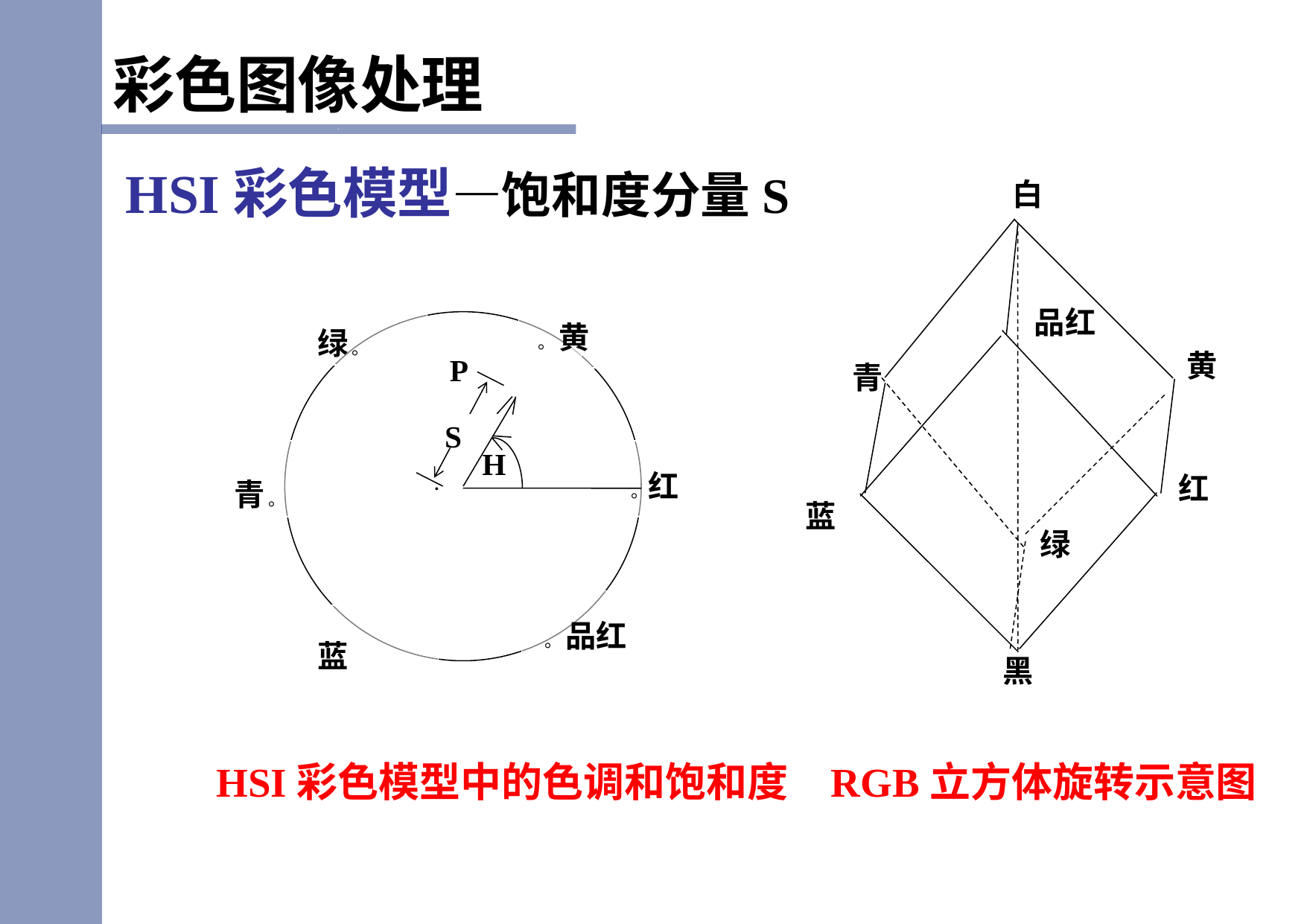

彩色图像处理
 HSI彩色模型—饱和度分量S
白

 品红

    青
   黄

     蓝
   红
  绿

  黑

 绿 。

 。 黄

    P

  S
        H
·

  青 。

  。红

  。 品红

蓝
RGB立方体旋转示意图
 HSI彩色模型中的色调和饱和度